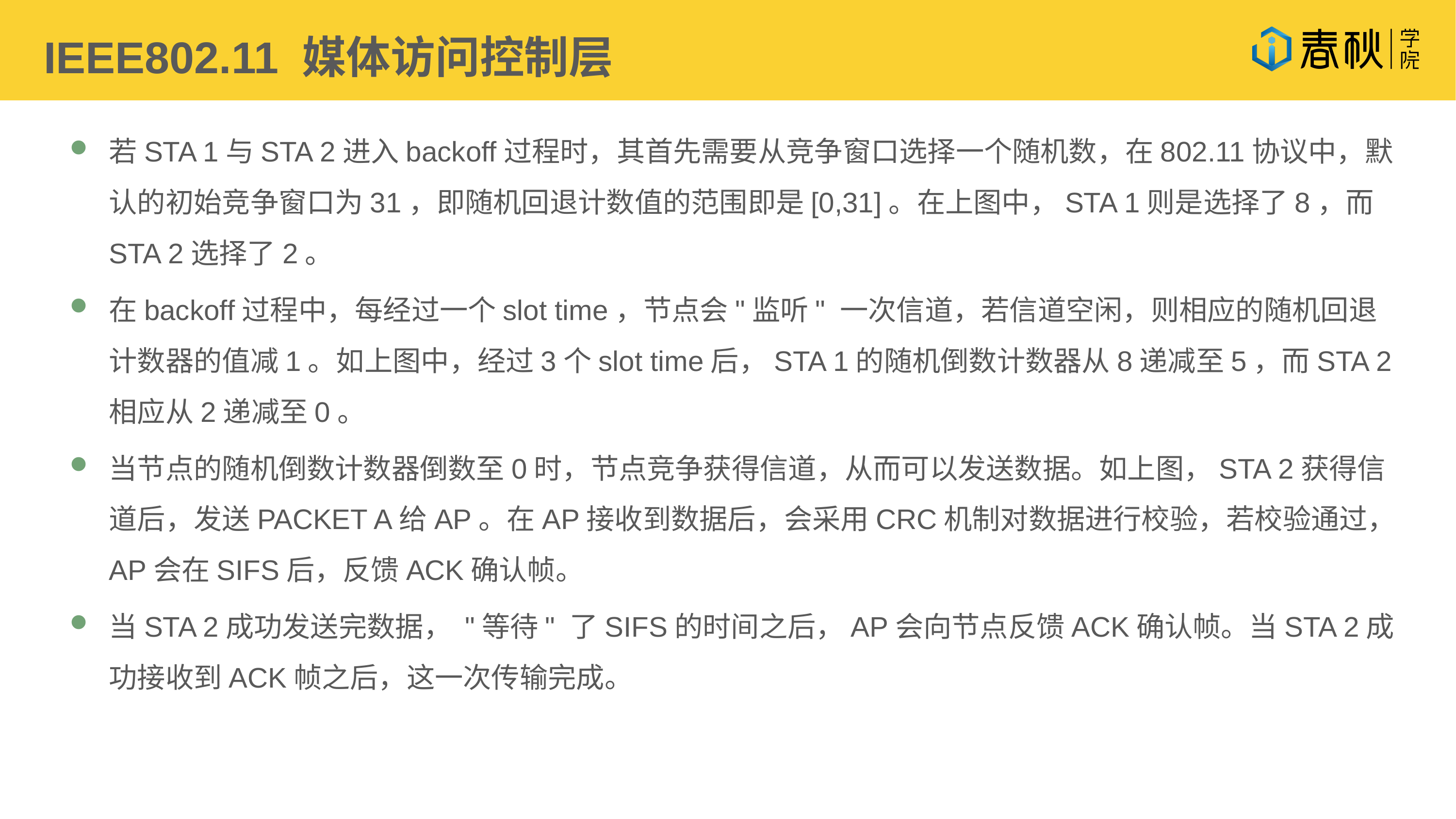

IEEE802.11 媒体访问控制层
若STA 1与STA 2进入backoff过程时，其首先需要从竞争窗口选择一个随机数，在802.11协议中，默认的初始竞争窗口为31，即随机回退计数值的范围即是[0,31]。在上图中，STA 1则是选择了8，而STA 2选择了2。
在backoff过程中，每经过一个slot time，节点会"监听" 一次信道，若信道空闲，则相应的随机回退计数器的值减1。如上图中，经过3个slot time后，STA 1的随机倒数计数器从8递减至5，而STA 2相应从2递减至0。
当节点的随机倒数计数器倒数至0时，节点竞争获得信道，从而可以发送数据。如上图，STA 2获得信道后，发送PACKET A给AP。在AP接收到数据后，会采用CRC机制对数据进行校验，若校验通过，AP会在SIFS后，反馈ACK确认帧。
当STA 2成功发送完数据， "等待" 了SIFS的时间之后，AP会向节点反馈ACK确认帧。当STA 2成功接收到ACK帧之后，这一次传输完成。